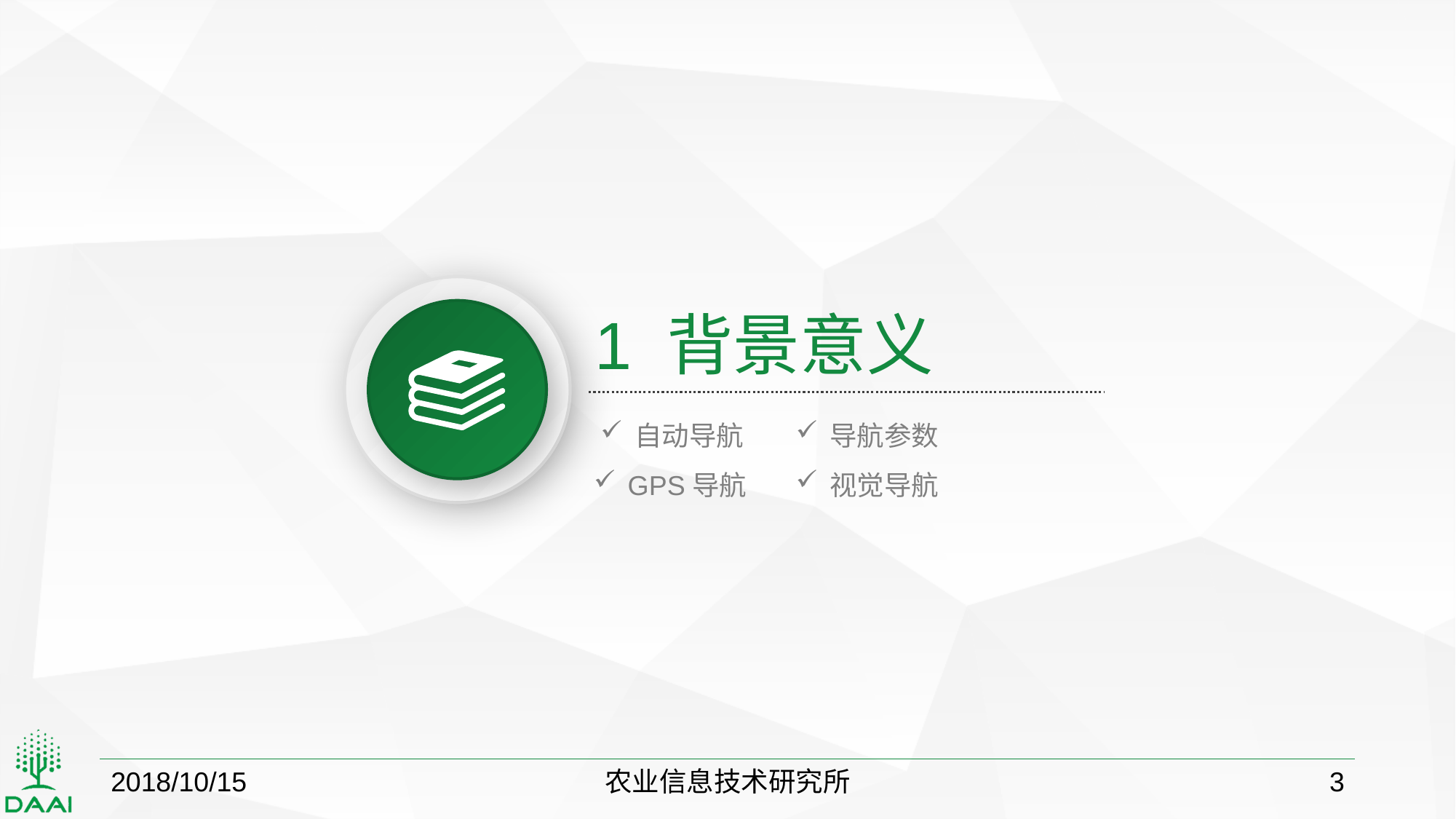

1 背景意义
自动导航
导航参数
GPS导航
视觉导航
2018/10/15
农业信息技术研究所
3